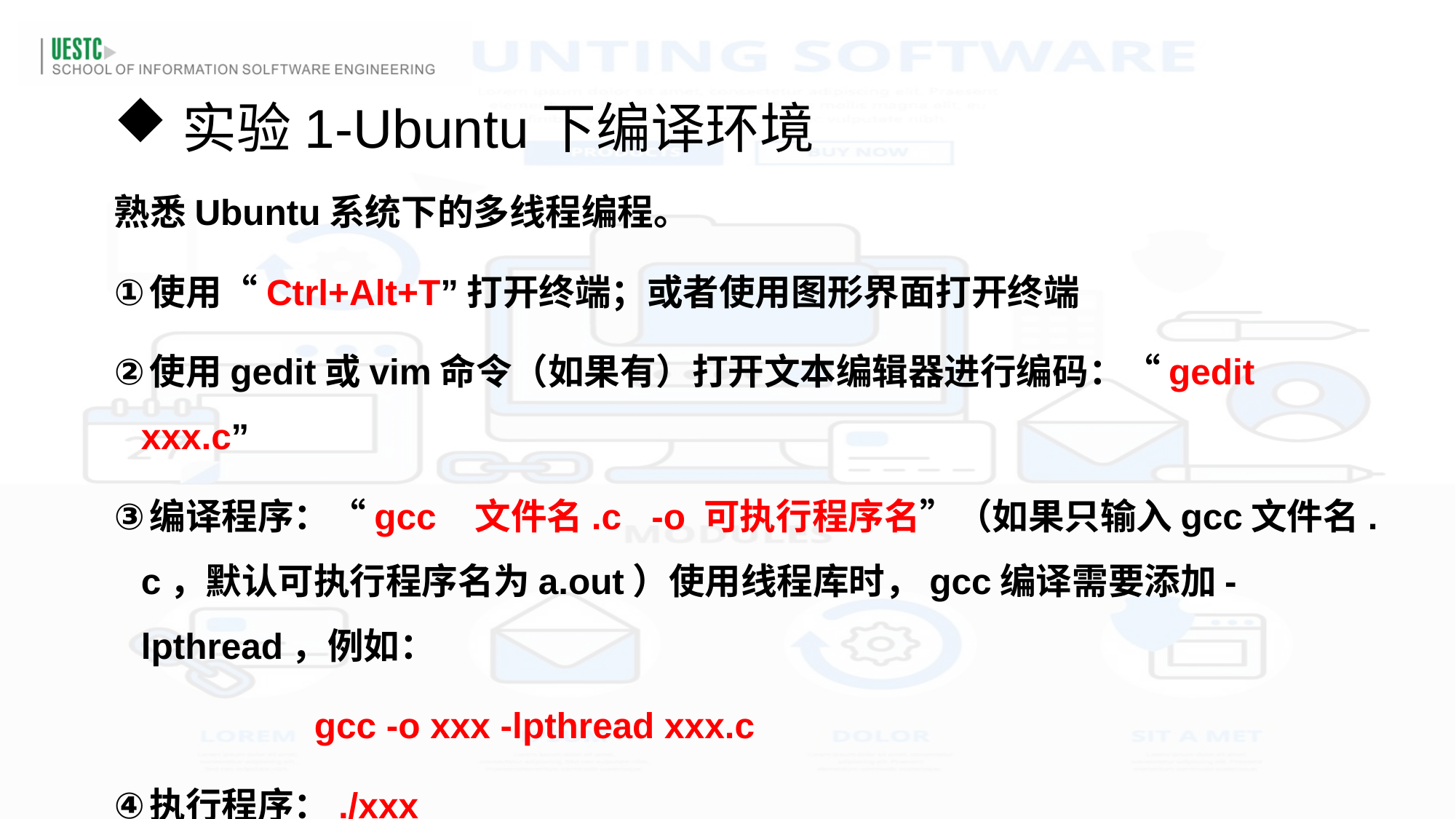

实验1-Ubuntu下编译环境
熟悉Ubuntu系统下的多线程编程。
使用“Ctrl+Alt+T”打开终端；或者使用图形界面打开终端
使用gedit或vim命令（如果有）打开文本编辑器进行编码：“gedit   xxx.c”
编译程序：“gcc   文件名.c   -o 可执行程序名”（如果只输入gcc文件名.c，默认可执行程序名为a.out）使用线程库时，gcc编译需要添加-lpthread，例如：
                    gcc -o xxx -lpthread xxx.c
执行程序：./xxx